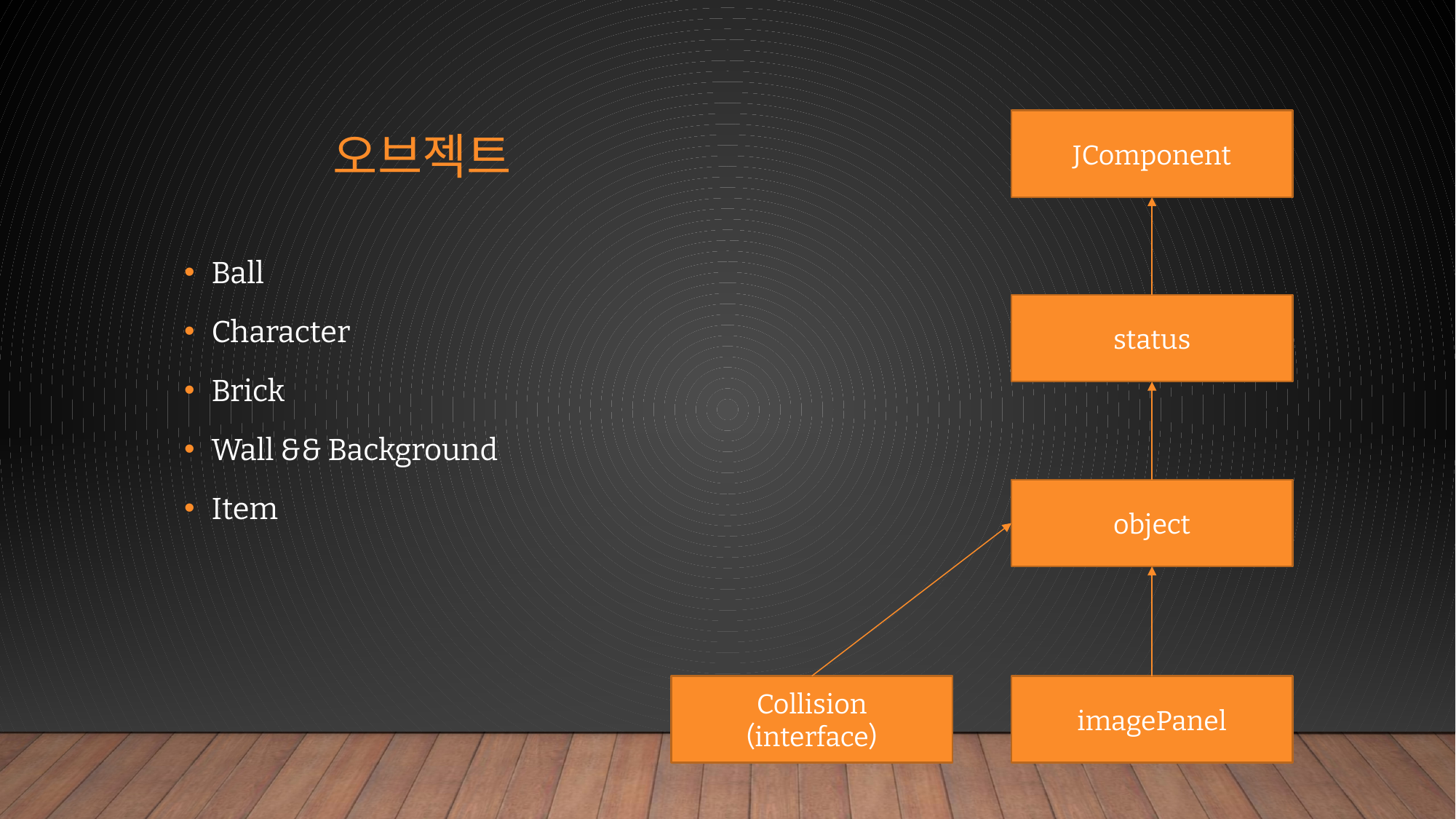

# 오브젝트
JComponent
Ball
Character
Brick
Wall && Background
Item

status
object
Collision
(interface)
imagePanel